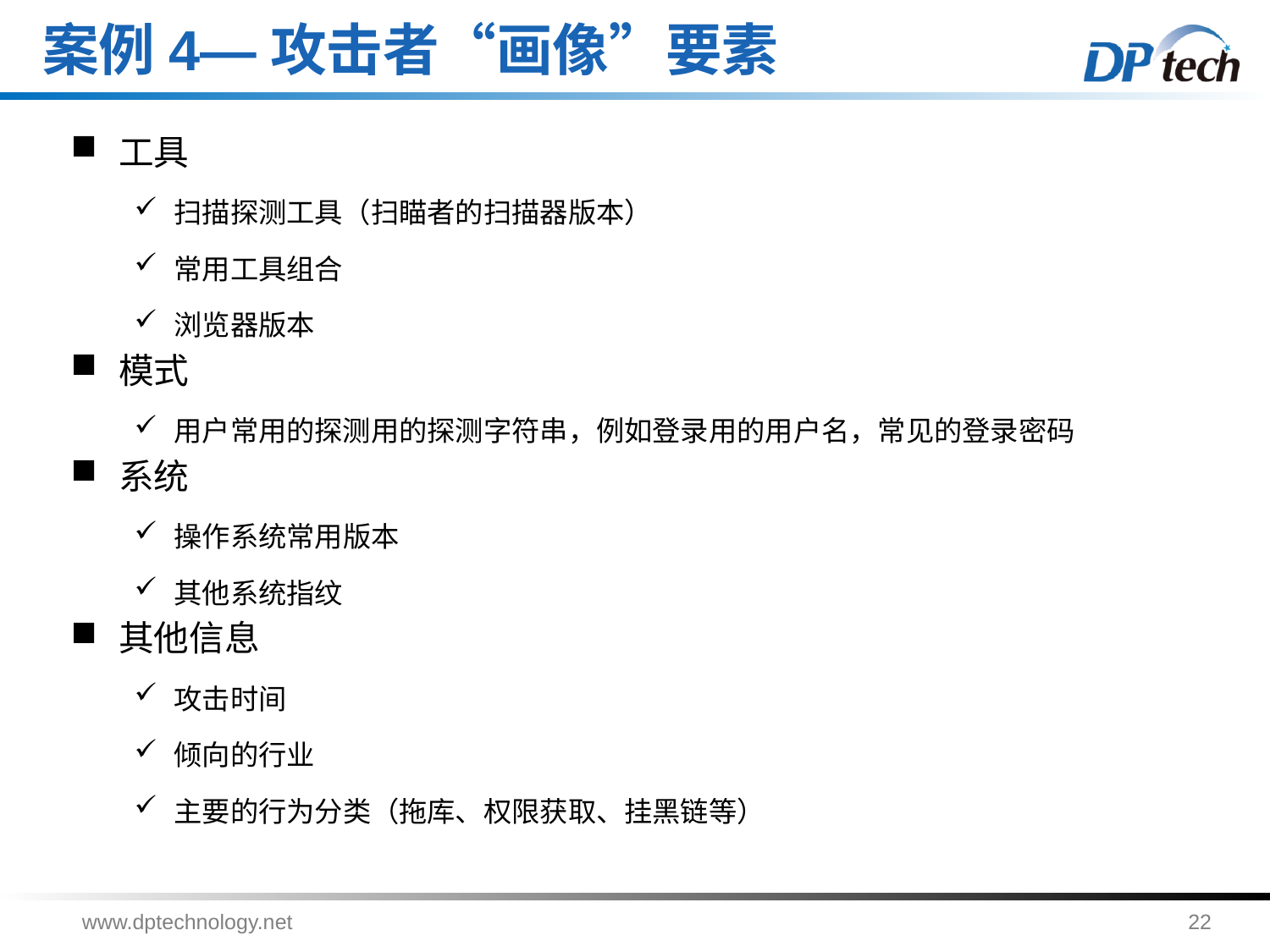

案例4—攻击者“画像”要素
工具
扫描探测工具（扫瞄者的扫描器版本）
常用工具组合
浏览器版本
模式
用户常用的探测用的探测字符串，例如登录用的用户名，常见的登录密码
系统
操作系统常用版本
其他系统指纹
其他信息
攻击时间
倾向的行业
主要的行为分类（拖库、权限获取、挂黑链等）